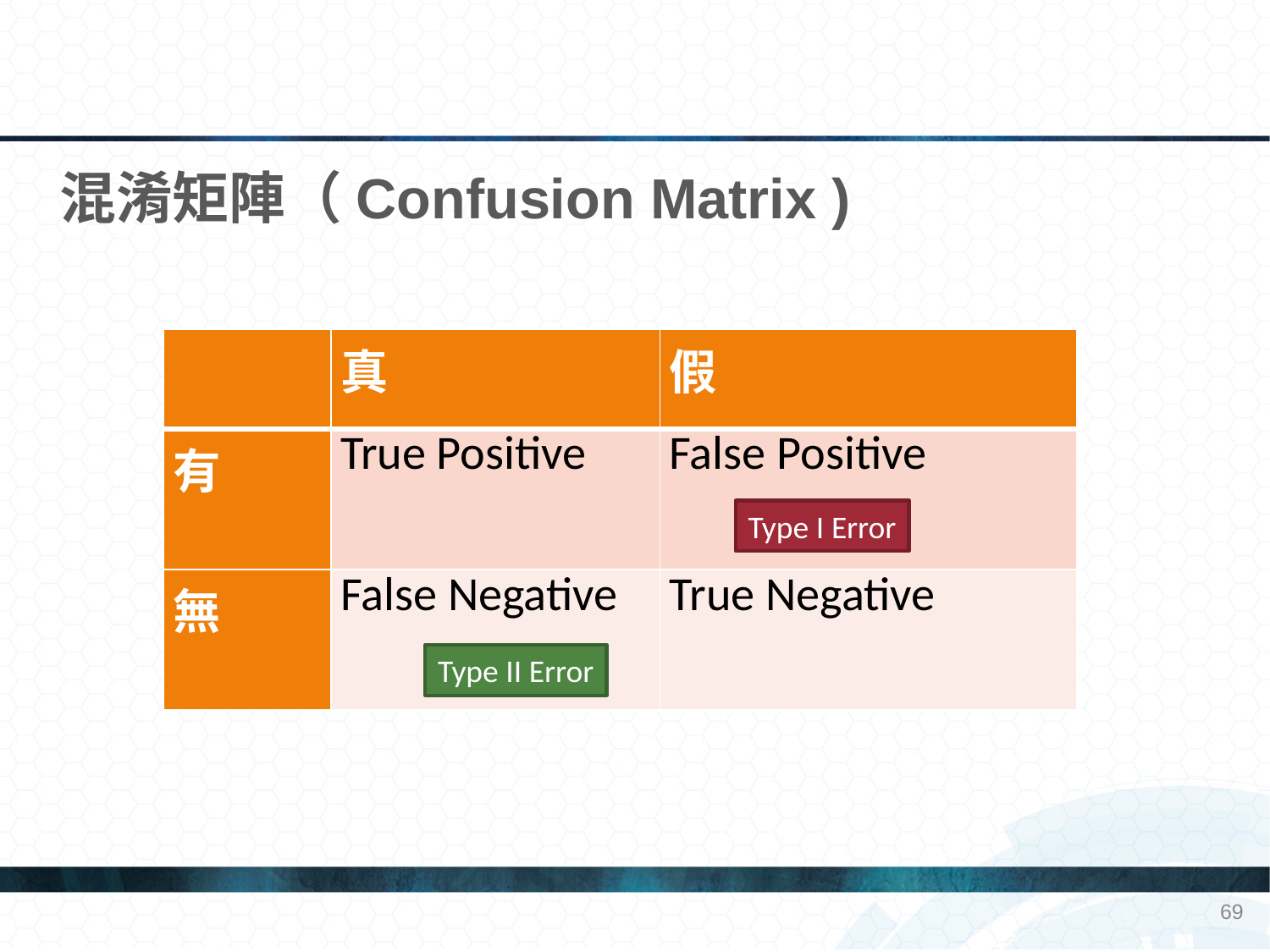

# 混淆矩陣（Confusion Matrix )
|  | 真 | 假 |
| --- | --- | --- |
| 有 | True Positive | False Positive |
| 無 | False Negative | True Negative |
Type I Error
Type II Error
69